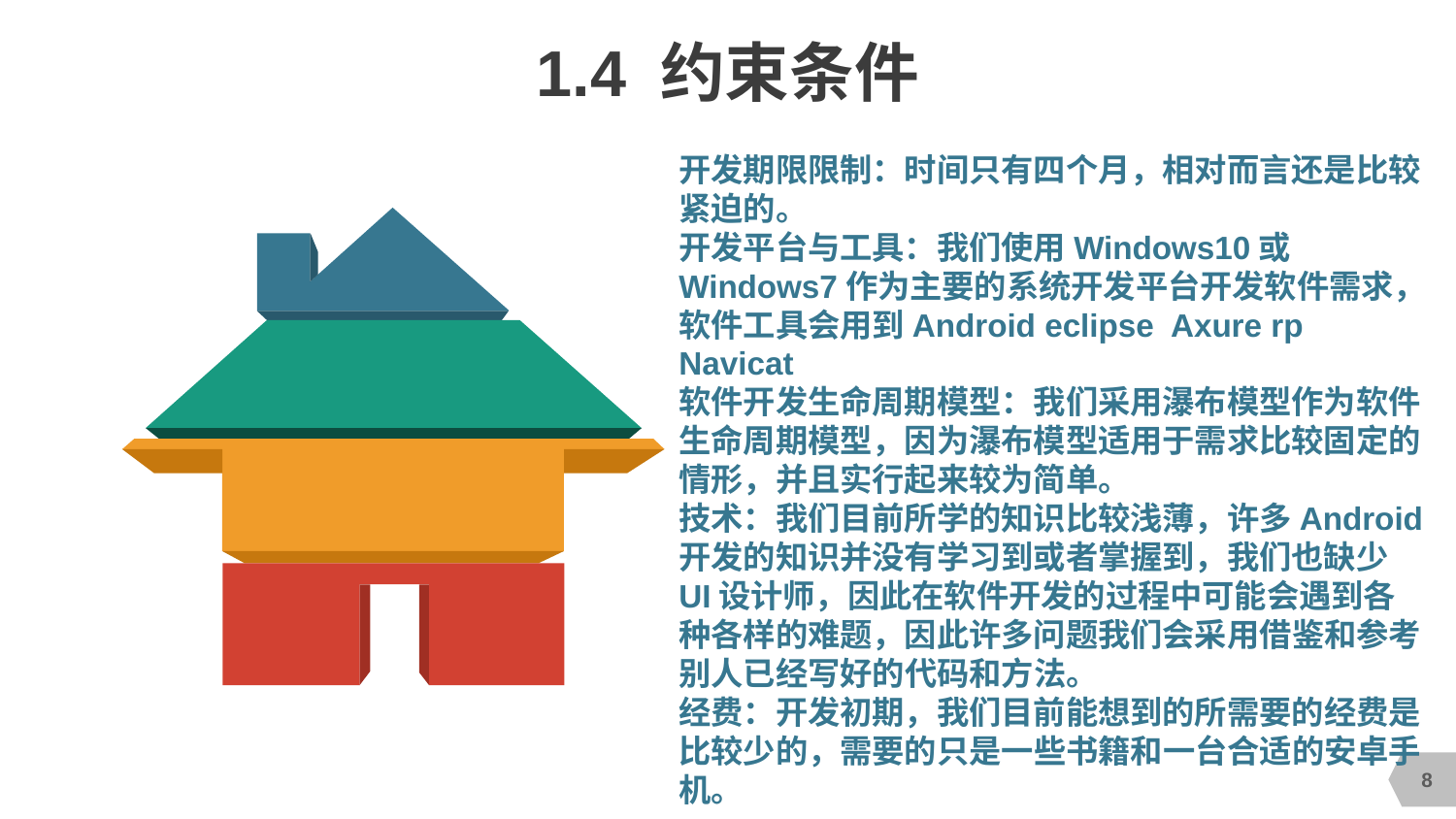

# 1.4 约束条件
开发期限限制：时间只有四个月，相对而言还是比较紧迫的。
开发平台与工具：我们使用Windows10或Windows7作为主要的系统开发平台开发软件需求，软件工具会用到Android eclipse  Axure rp  Navicat
软件开发生命周期模型：我们采用瀑布模型作为软件生命周期模型，因为瀑布模型适用于需求比较固定的情形，并且实行起来较为简单。
技术：我们目前所学的知识比较浅薄，许多Android开发的知识并没有学习到或者掌握到，我们也缺少UI设计师，因此在软件开发的过程中可能会遇到各种各样的难题，因此许多问题我们会采用借鉴和参考别人已经写好的代码和方法。
经费：开发初期，我们目前能想到的所需要的经费是比较少的，需要的只是一些书籍和一台合适的安卓手机。

8